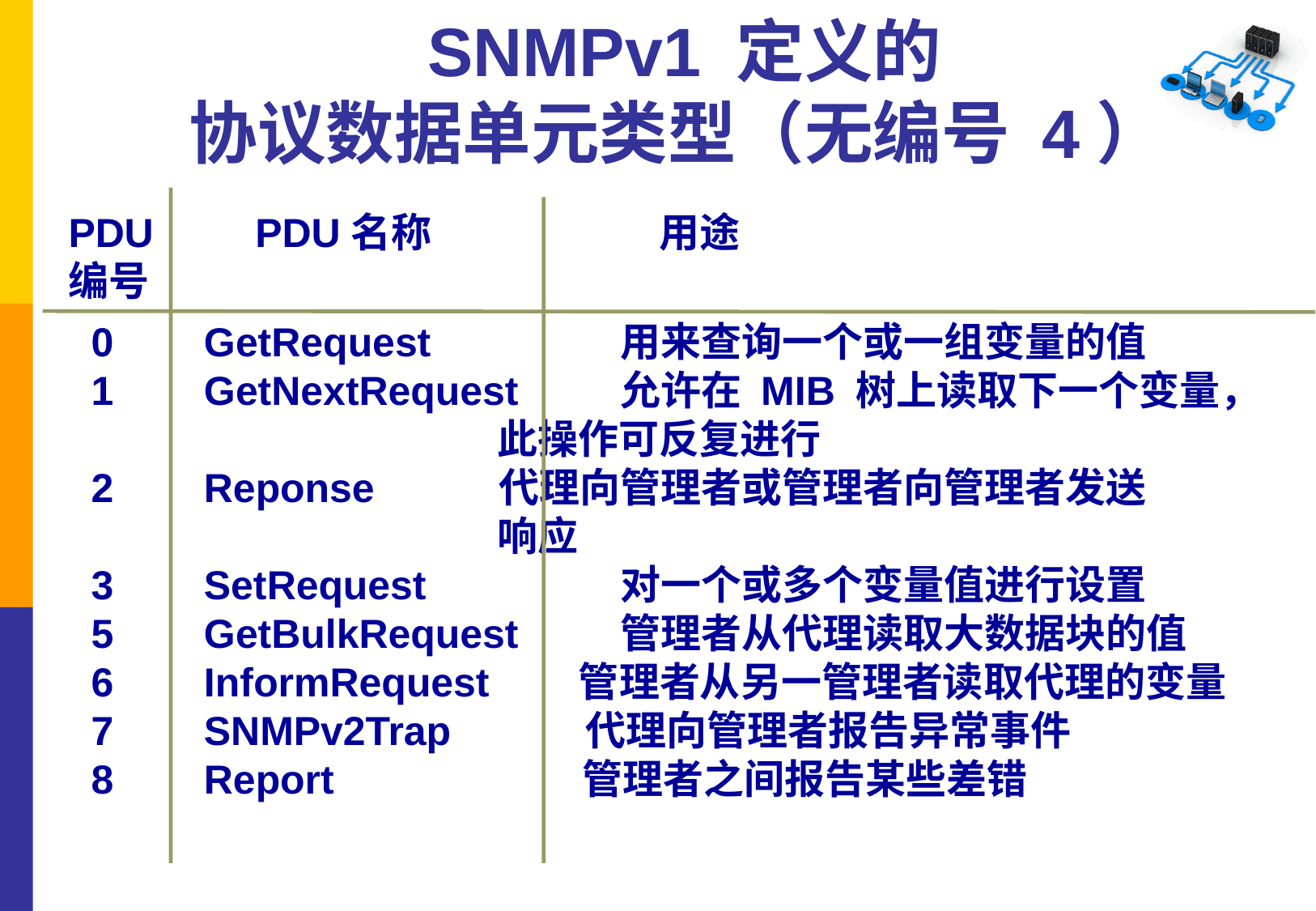

SNMPv1 定义的
协议数据单元类型（无编号 4）

PDU         PDU名称                         用途
编号
  0        GetRequest          	 用来查询一个或一组变量的值
  1        GetNextRequest 	 允许在 MIB 树上读取下一个变量，
                                    	 此操作可反复进行
  2        Reponse        	 代理向管理者或管理者向管理者发送
                                              响应
  3        SetRequest          	 对一个或多个变量值进行设置
  5        GetBulkRequest	 管理者从代理读取大数据块的值
  6        InformRequest       管理者从另一管理者读取代理的变量
  7        SNMPv2Trap           代理向管理者报告异常事件
  8        Report                     管理者之间报告某些差错